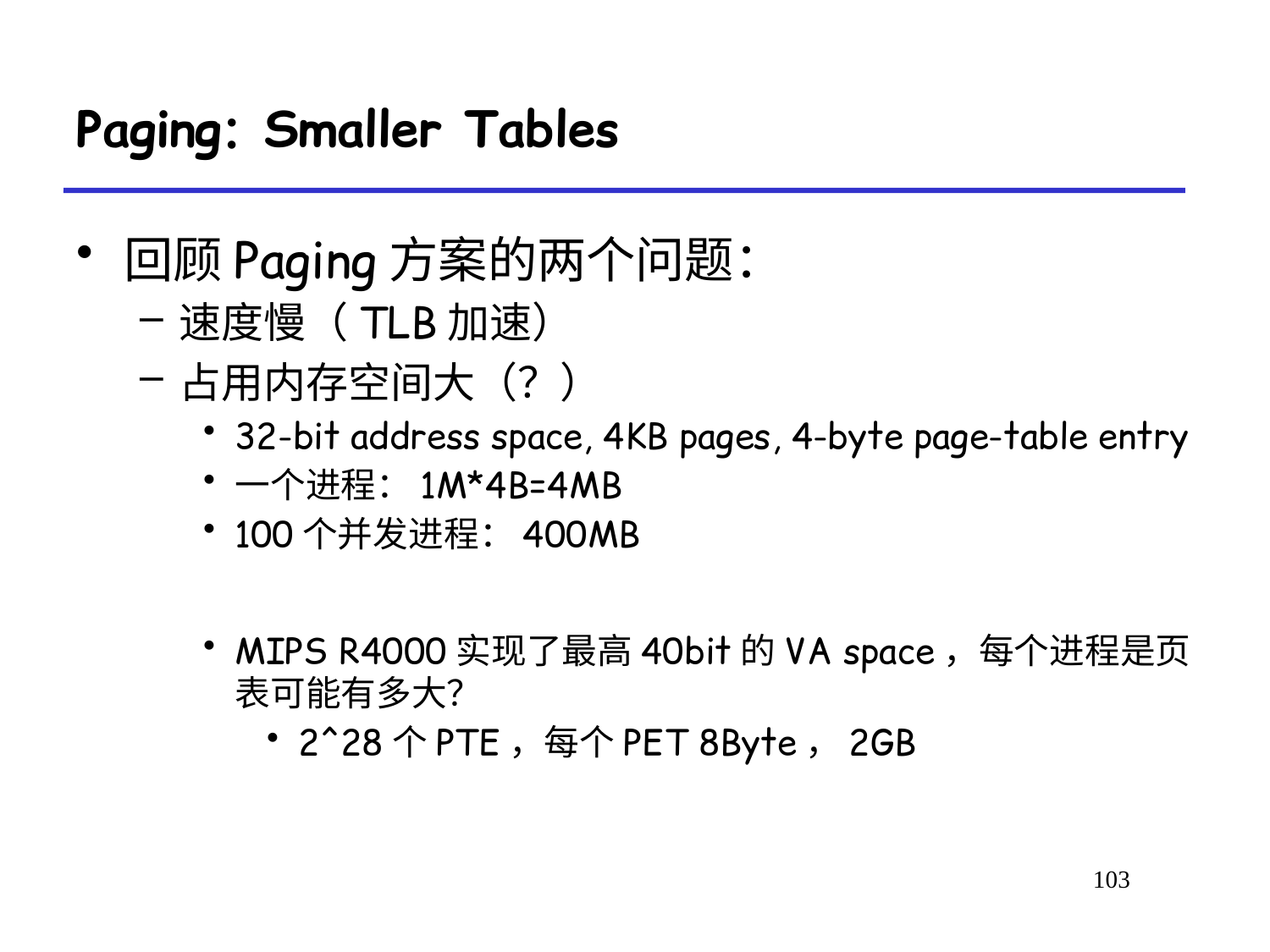

# Paging: Smaller Tables
回顾Paging方案的两个问题：
速度慢（TLB加速）
占用内存空间大（？）
32-bit address space, 4KB pages, 4-byte page-table entry
一个进程：1M*4B=4MB
100个并发进程：400MB

MIPS R4000实现了最高40bit的VA space，每个进程是页表可能有多大？
2^28个PTE，每个PET 8Byte，2GB

103